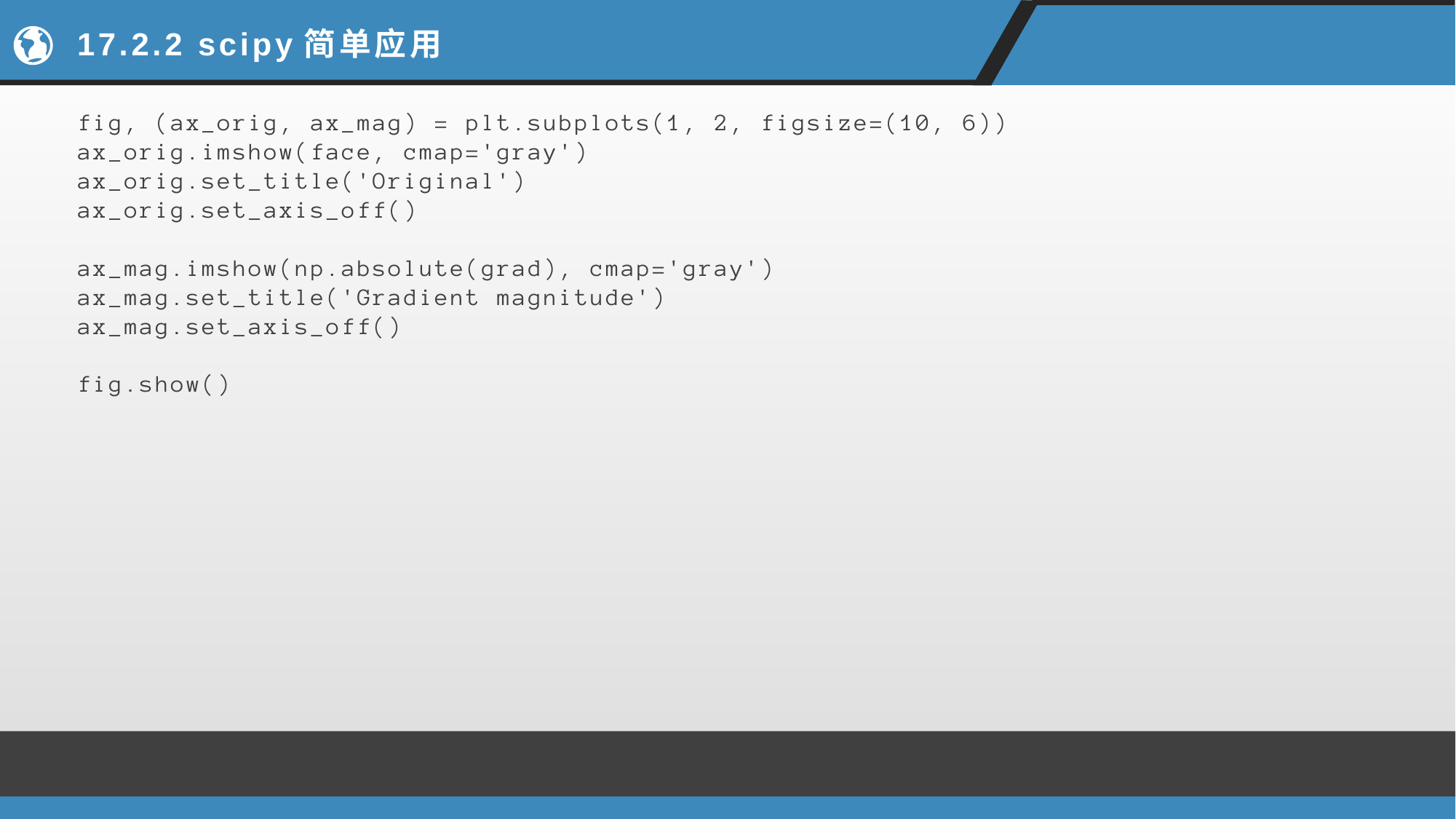

# 17.2.2 scipy简单应用

fig, (ax_orig, ax_mag) = plt.subplots(1, 2, figsize=(10, 6))
ax_orig.imshow(face, cmap='gray')
ax_orig.set_title('Original')
ax_orig.set_axis_off()

ax_mag.imshow(np.absolute(grad), cmap='gray')
ax_mag.set_title('Gradient magnitude')
ax_mag.set_axis_off()

fig.show()